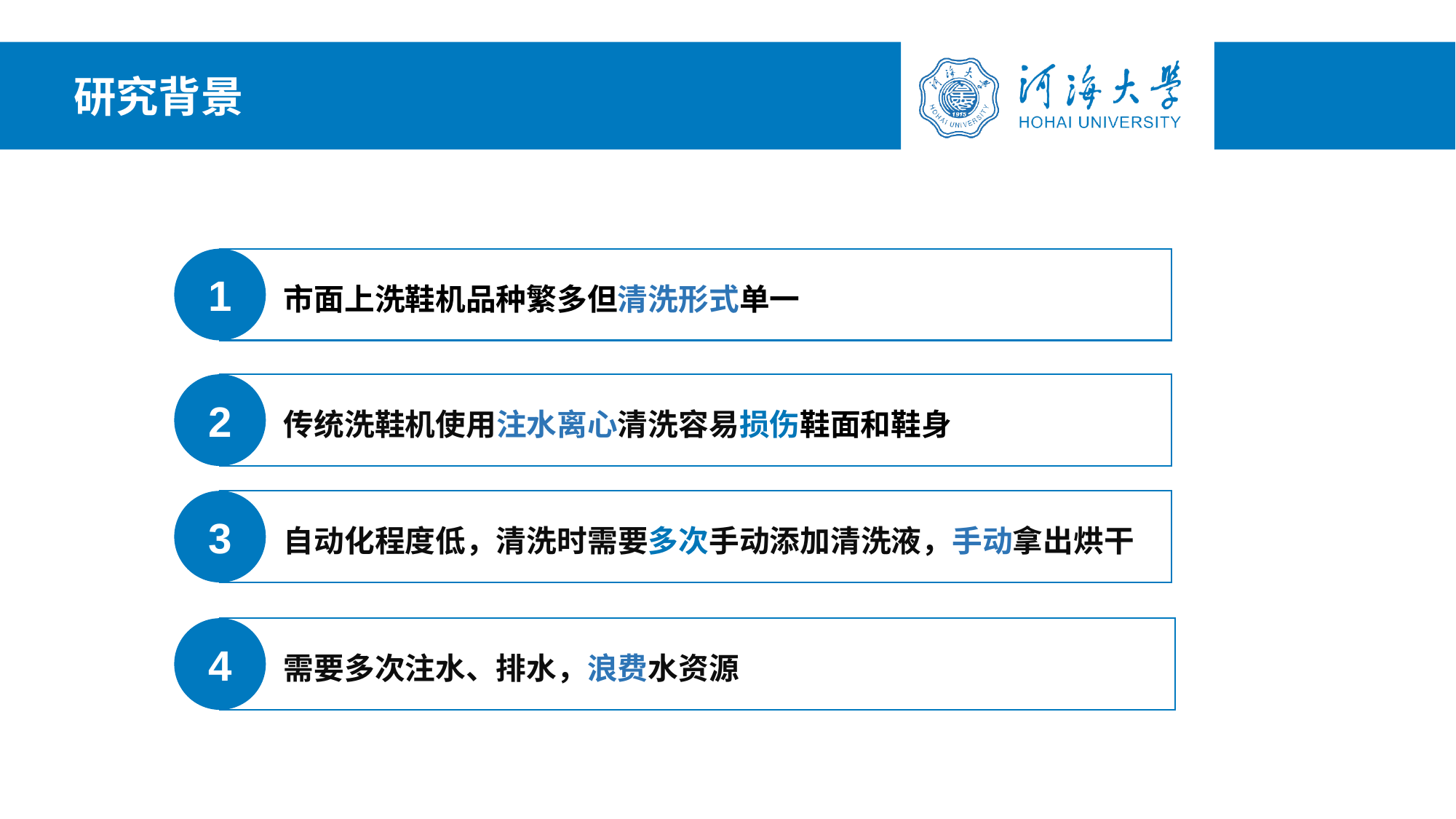

研究背景
1

市面上洗鞋机品种繁多但清洗形式单一
2

传统洗鞋机使用注水离心清洗容易损伤鞋面和鞋身
3

自动化程度低，清洗时需要多次手动添加清洗液，手动拿出烘干
4

需要多次注水、排水，浪费水资源